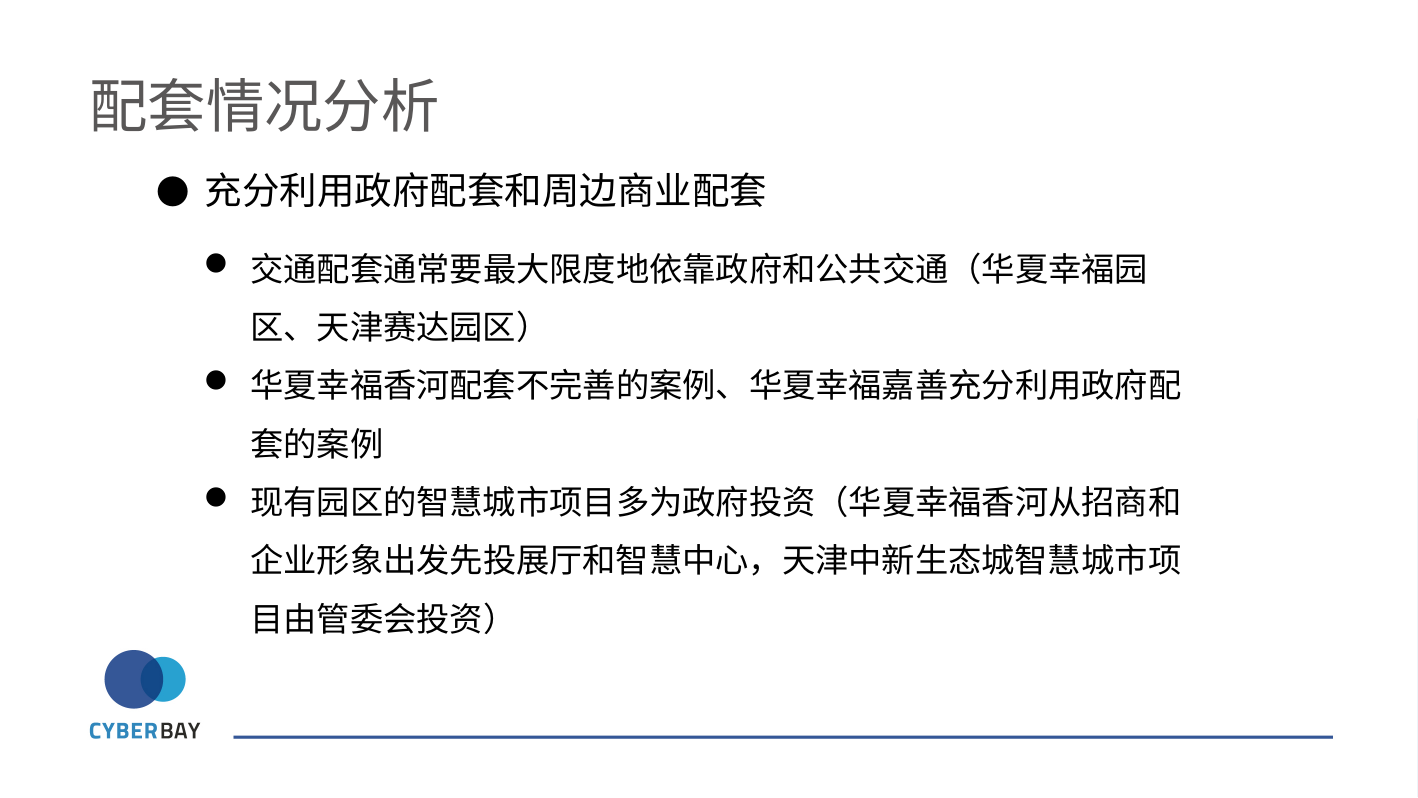

配套情况分析
● 充分利用政府配套和周边商业配套
交通配套通常要最大限度地依靠政府和公共交通（华夏幸福园区、天津赛达园区）
华夏幸福香河配套不完善的案例、华夏幸福嘉善充分利用政府配套的案例
现有园区的智慧城市项目多为政府投资（华夏幸福香河从招商和企业形象出发先投展厅和智慧中心，天津中新生态城智慧城市项目由管委会投资）